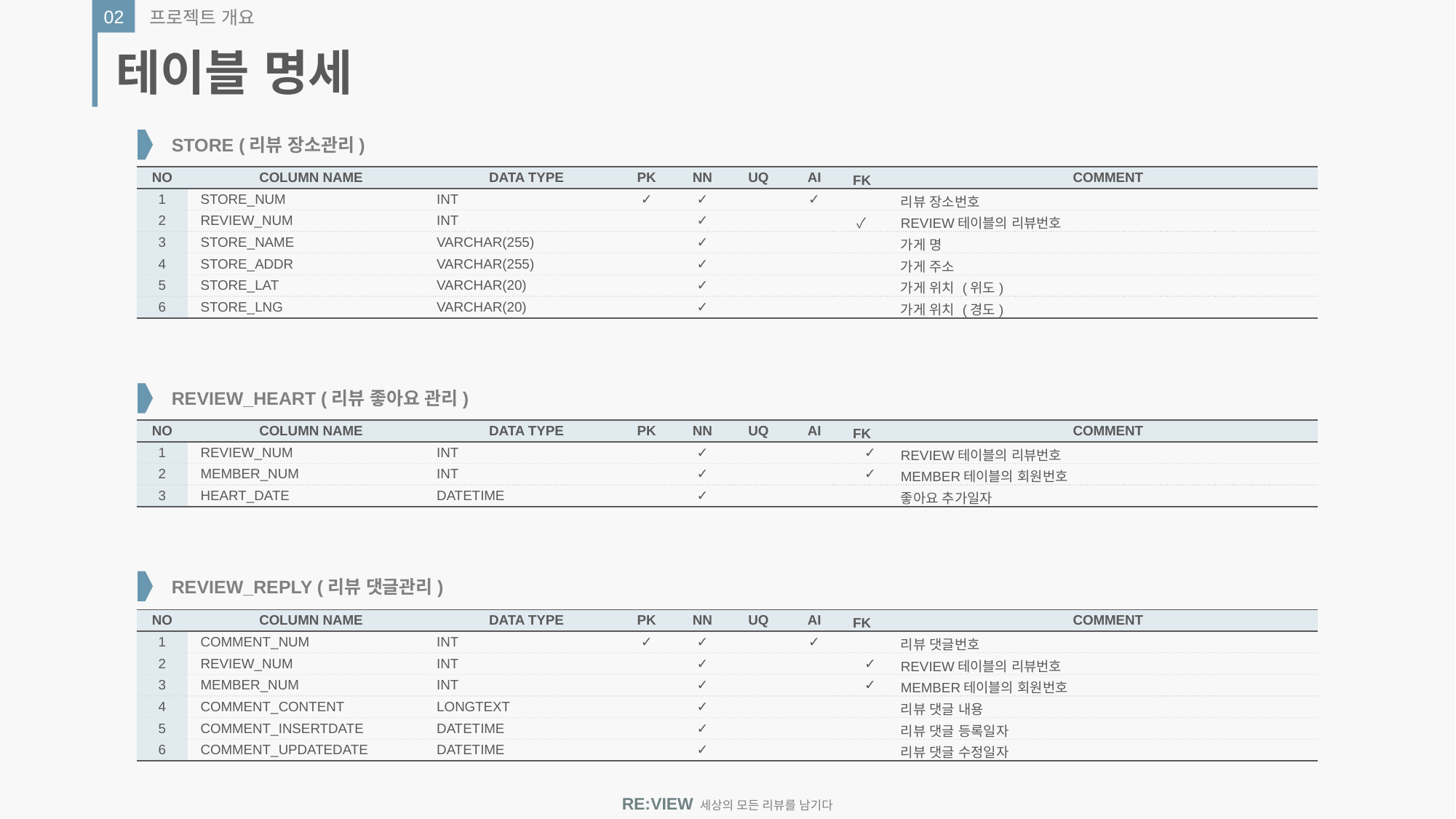

02

프로젝트 개요
테이블 명세
STORE (리뷰 장소관리)

| NO | COLUMN NAME | DATA TYPE | PK | NN | UQ | AI | FK | COMMENT |
| --- | --- | --- | --- | --- | --- | --- | --- | --- |
| 1 | STORE\_NUM | INT | ✓ | ✓ |  | ✓ |  | 리뷰 장소번호 |
| 2 | REVIEW\_NUM | INT |  | ✓ |  |  | ✓ | REVIEW테이블의 리뷰번호 |
| 3 | STORE\_NAME | VARCHAR(255) |  | ✓ |  |  |  | 가게 명 |
| 4 | STORE\_ADDR | VARCHAR(255) |  | ✓ |  |  |  | 가게 주소 |
| 5 | STORE\_LAT | VARCHAR(20) |  | ✓ |  |  |  | 가게 위치 (위도) |
| 6 | STORE\_LNG | VARCHAR(20) |  | ✓ |  |  |  | 가게 위치 (경도) |
REVIEW_HEART (리뷰 좋아요 관리)

| NO | COLUMN NAME | DATA TYPE | PK | NN | UQ | AI | FK | COMMENT |
| --- | --- | --- | --- | --- | --- | --- | --- | --- |
| 1 | REVIEW\_NUM | INT |  | ✓ |  |  | ✓ | REVIEW테이블의 리뷰번호 |
| 2 | MEMBER\_NUM | INT |  | ✓ |  |  | ✓ | MEMBER테이블의 회원번호 |
| 3 | HEART\_DATE | DATETIME |  | ✓ |  |  |  | 좋아요 추가일자 |
REVIEW_REPLY (리뷰 댓글관리)

| NO | COLUMN NAME | DATA TYPE | PK | NN | UQ | AI | FK | COMMENT |
| --- | --- | --- | --- | --- | --- | --- | --- | --- |
| 1 | COMMENT\_NUM | INT | ✓ | ✓ |  | ✓ |  | 리뷰 댓글번호 |
| 2 | REVIEW\_NUM | INT |  | ✓ |  |  | ✓ | REVIEW테이블의 리뷰번호 |
| 3 | MEMBER\_NUM | INT |  | ✓ |  |  | ✓ | MEMBER테이블의 회원번호 |
| 4 | COMMENT\_CONTENT | LONGTEXT |  | ✓ |  |  |  | 리뷰 댓글 내용 |
| 5 | COMMENT\_INSERTDATE | DATETIME |  | ✓ |  |  |  | 리뷰 댓글 등록일자 |
| 6 | COMMENT\_UPDATEDATE | DATETIME |  | ✓ |  |  |  | 리뷰 댓글 수정일자 |